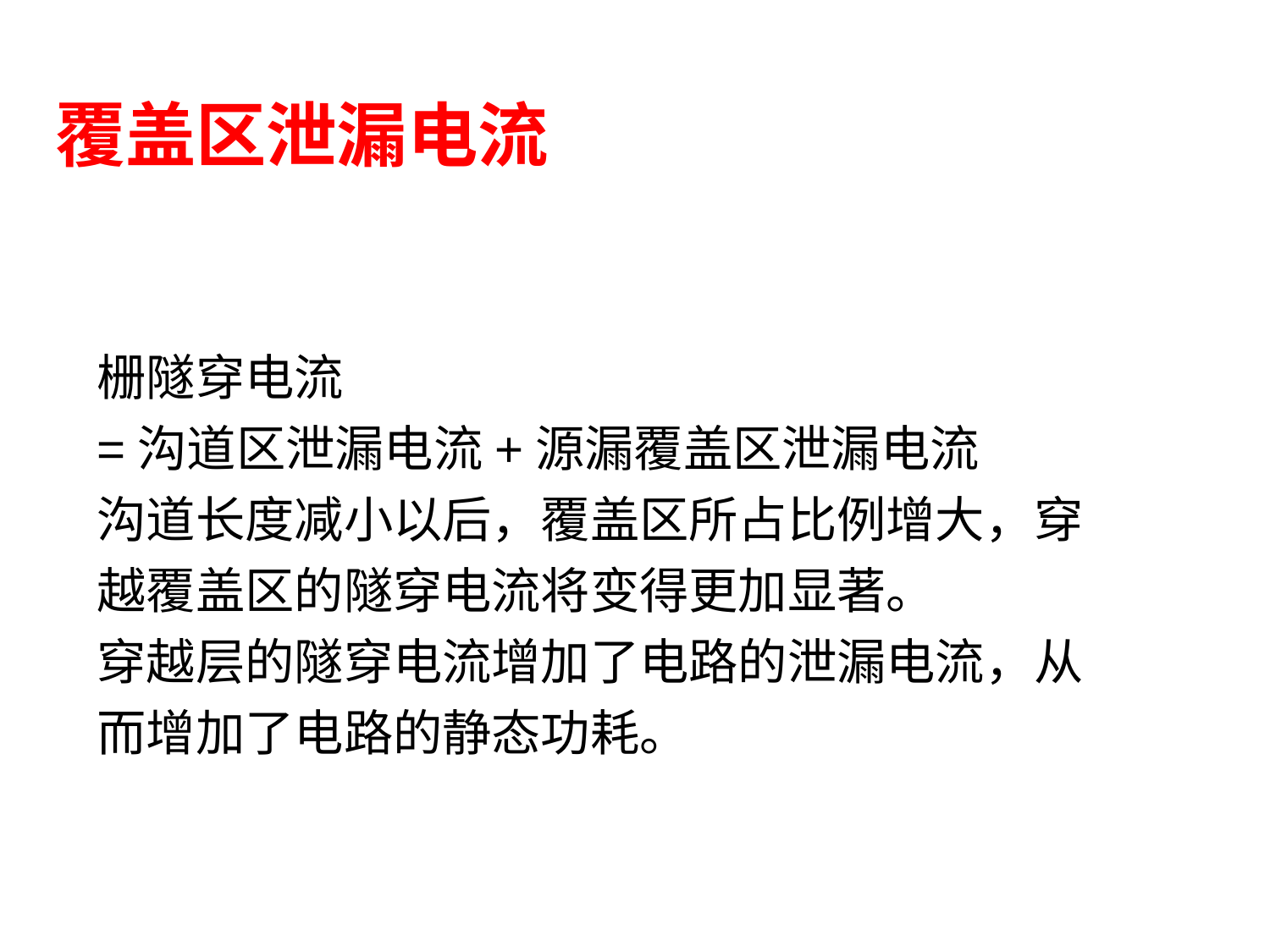

覆盖区泄漏电流
栅隧穿电流
=沟道区泄漏电流+源漏覆盖区泄漏电流
沟道长度减小以后，覆盖区所占比例增大，穿越覆盖区的隧穿电流将变得更加显著。
穿越层的隧穿电流增加了电路的泄漏电流，从而增加了电路的静态功耗。

44